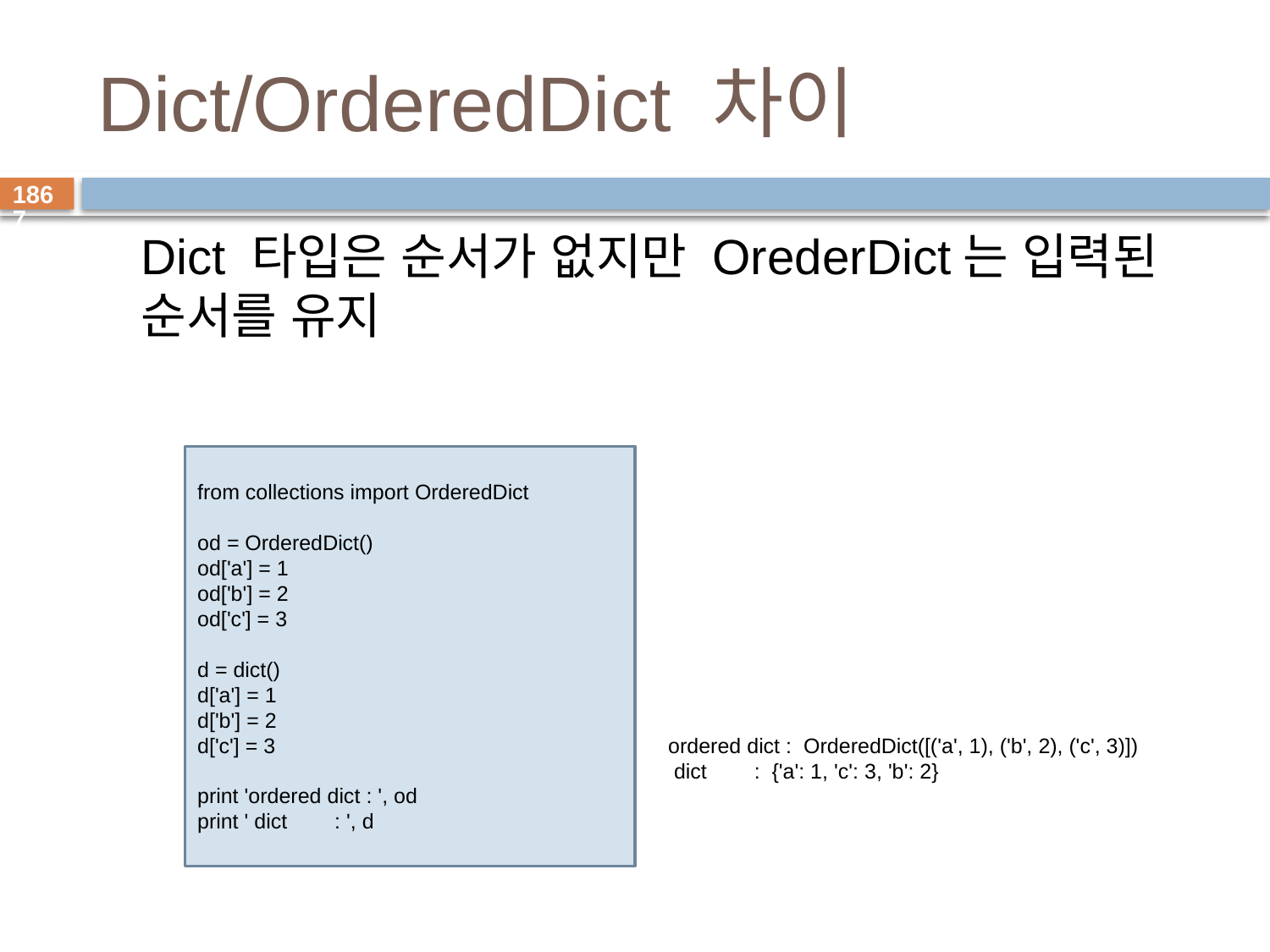

# Dict/OrderedDict 차이
1867
Dict 타입은 순서가 없지만 OrederDict는 입력된 순서를 유지
from collections import OrderedDict

od = OrderedDict()
od['a'] = 1
od['b'] = 2
od['c'] = 3

d = dict()
d['a'] = 1
d['b'] = 2
d['c'] = 3

print 'ordered dict : ', od
print ' dict        : ', d
ordered dict :  OrderedDict([('a', 1), ('b', 2), ('c', 3)])
 dict        :  {'a': 1, 'c': 3, 'b': 2}